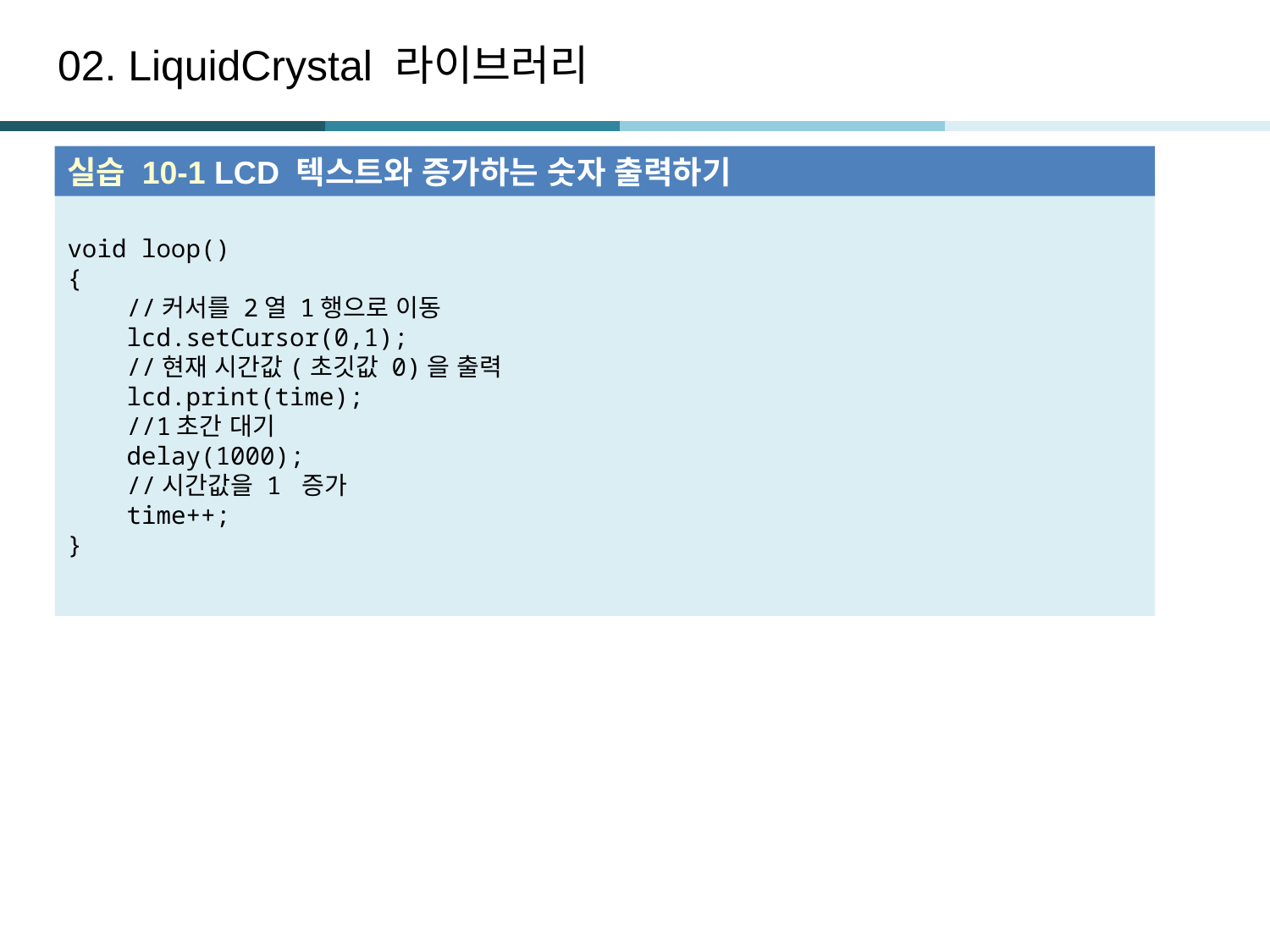

# 02. LiquidCrystal 라이브러리
실습 10-1 LCD 텍스트와 증가하는 숫자 출력하기

void loop()
{
    //커서를 2열 1행으로 이동
    lcd.setCursor(0,1);
    //현재 시간값(초깃값 0)을 출력
    lcd.print(time);
    //1초간 대기
    delay(1000);
    //시간값을 1 증가
    time++;
}